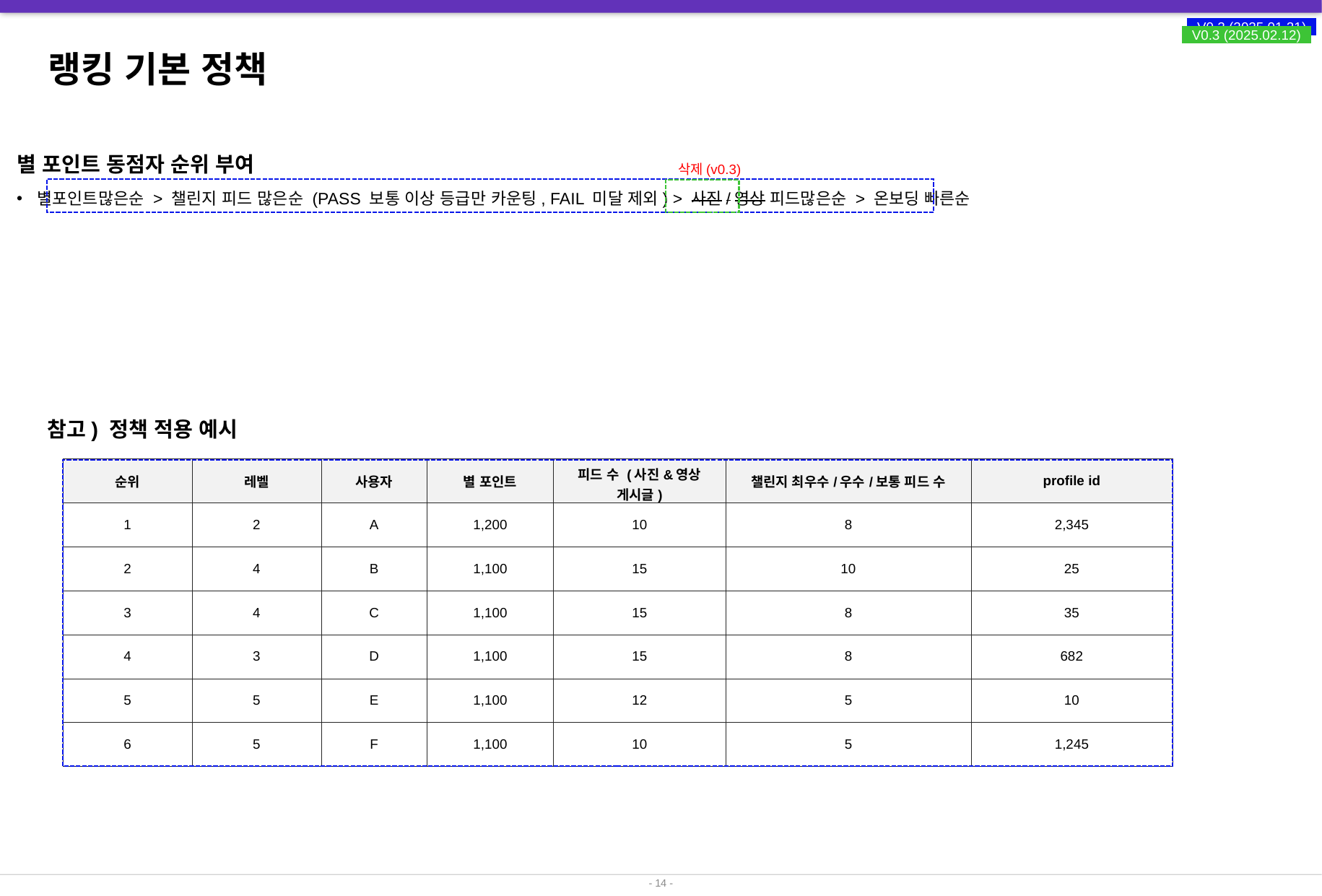

V0.2 (2025.01.21)
V0.3 (2025.02.12)
# 랭킹 기본 정책
별 포인트 동점자 순위 부여
별포인트많은순 > 챌린지 피드 많은순 (PASS 보통 이상 등급만 카운팅, FAIL 미달 제외) > 사진/영상 피드많은순 > 온보딩 빠른순
삭제(v0.3)

참고) 정책 적용 예시
| 순위 | 레벨 | 사용자 | 별 포인트 | 피드 수 (사진&영상 게시글) | 챌린지 최우수/우수/보통 피드 수 | profile id |
| --- | --- | --- | --- | --- | --- | --- |
| 1 | 2 | A | 1,200 | 10 | 8 | 2,345 |
| 2 | 4 | B | 1,100 | 15 | 10 | 25 |
| 3 | 4 | C | 1,100 | 15 | 8 | 35 |
| 4 | 3 | D | 1,100 | 15 | 8 | 682 |
| 5 | 5 | E | 1,100 | 12 | 5 | 10 |
| 6 | 5 | F | 1,100 | 10 | 5 | 1,245 |

- 14 -